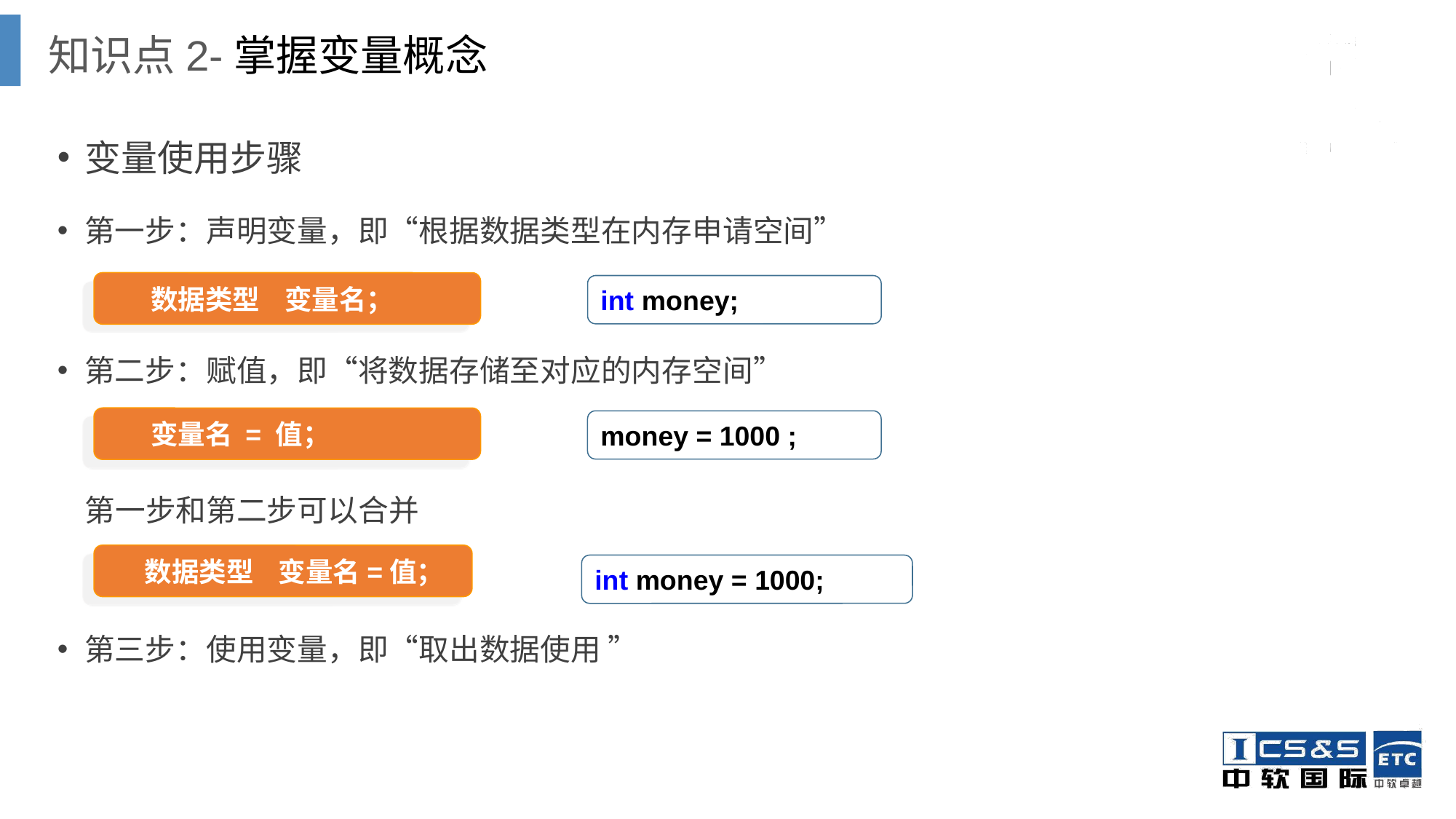

知识点2-掌握变量概念
变量使用步骤
第一步：声明变量，即“根据数据类型在内存申请空间”

第二步：赋值，即“将数据存储至对应的内存空间”

   第一步和第二步可以合并

第三步：使用变量，即“取出数据使用 ”
      数据类型    变量名；
int money;
      变量名 = 值；
money = 1000 ;
     数据类型    变量名=值；
int money = 1000;